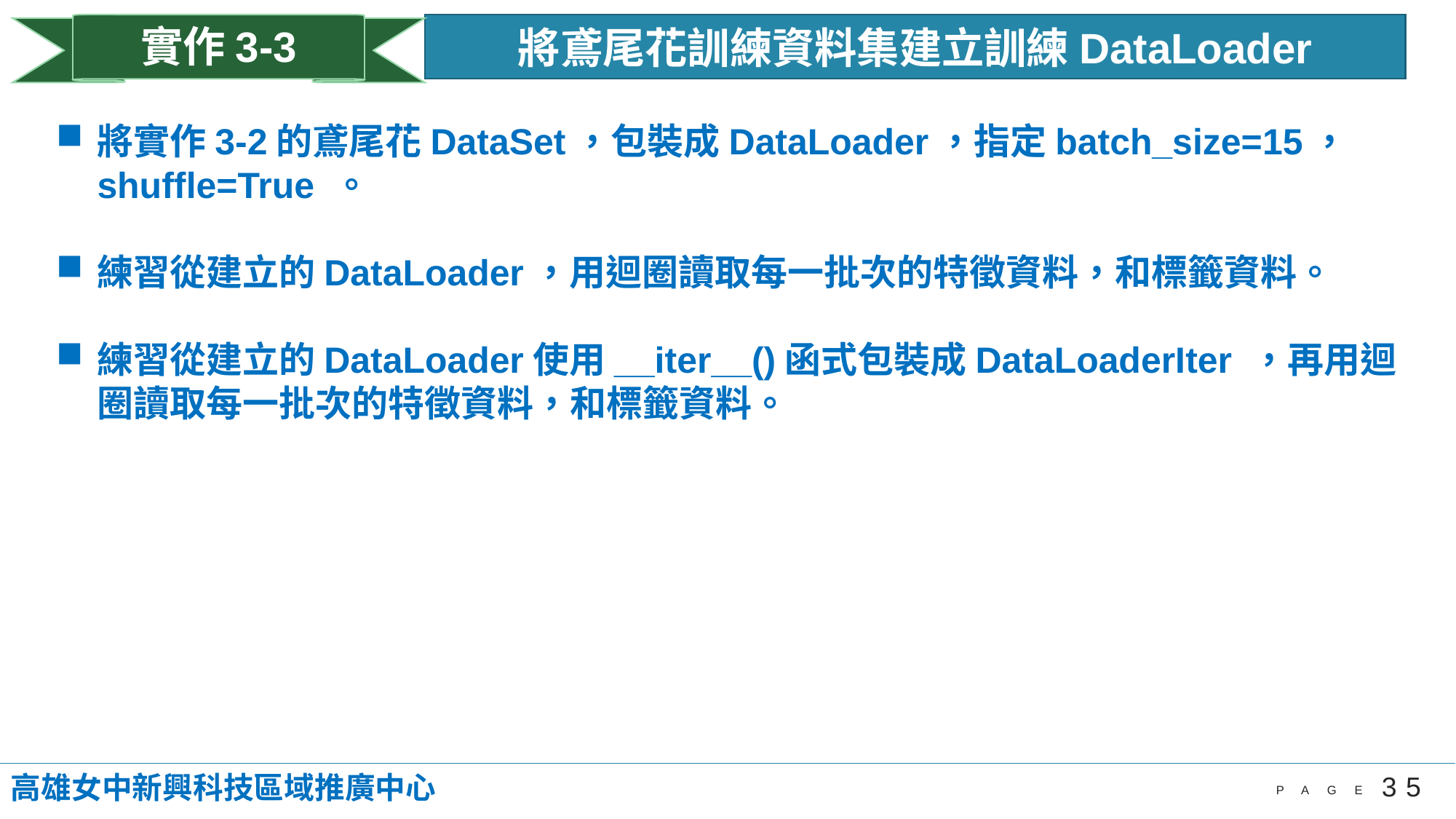

實作3-3

將鳶尾花訓練資料集建立訓練DataLoader
將實作3-2的鳶尾花DataSet，包裝成DataLoader，指定batch_size=15， shuffle=True 。

練習從建立的DataLoader，用迴圈讀取每一批次的特徵資料，和標籤資料。

練習從建立的DataLoader使用__iter__()函式包裝成DataLoaderIter ，再用迴圈讀取每一批次的特徵資料，和標籤資料。

高雄女中新興科技區域推廣中心